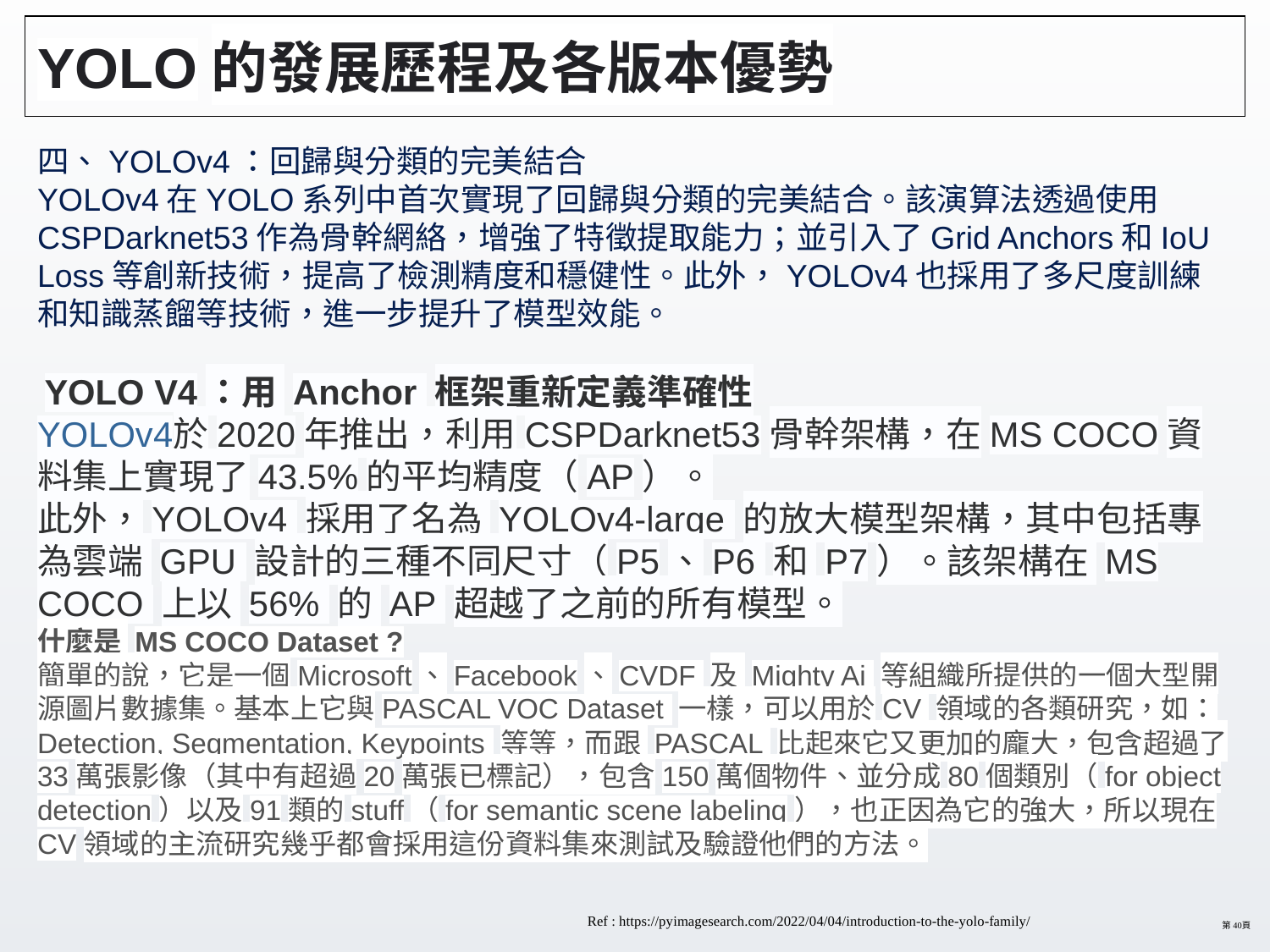

# YOLO的發展歷程及各版本優勢
四、YOLOv4：回歸與分類的完美結合
YOLOv4在YOLO系列中首次實現了回歸與分類的完美結合。該演算法透過使用CSPDarknet53作為骨幹網絡，增強了特徵提取能力；並引入了Grid Anchors和IoU Loss等創新技術，提高了檢測精度和穩健性。此外，YOLOv4也採用了多尺度訓練和知識蒸餾等技術，進一步提升了模型效能。

 YOLO V4：用 Anchor 框架重新定義準確性
YOLOv4於2020年推出，利用CSPDarknet53骨幹架構，在MS COCO資料集上實現了43.5%的平均精度（AP）。
此外，YOLOv4 採用了名為 YOLOv4-large 的放大模型架構，其中包括專為雲端 GPU 設計的三種不同尺寸（P5、P6 和 P7）。該架構在 MS COCO 上以 56% 的 AP 超越了之前的所有模型。
什麼是 MS COCO Dataset ?
簡單的說，它是一個Microsoft、Facebook、CVDF 及 Mighty Ai 等組織所提供的一個大型開源圖片數據集。基本上它與PASCAL VOC Dataset 一樣，可以用於CV 領域的各類研究，如：Detection, Segmentation, Keypoints 等等，而跟 PASCAL 比起來它又更加的龐大，包含超過了33萬張影像（其中有超過20萬張已標記），包含150萬個物件、並分成80個類別（for object detection）以及91類的stuff（for semantic scene labeling），也正因為它的強大，所以現在CV領域的主流研究幾乎都會採用這份資料集來測試及驗證他們的方法。
Ref : https://pyimagesearch.com/2022/04/04/introduction-to-the-yolo-family/